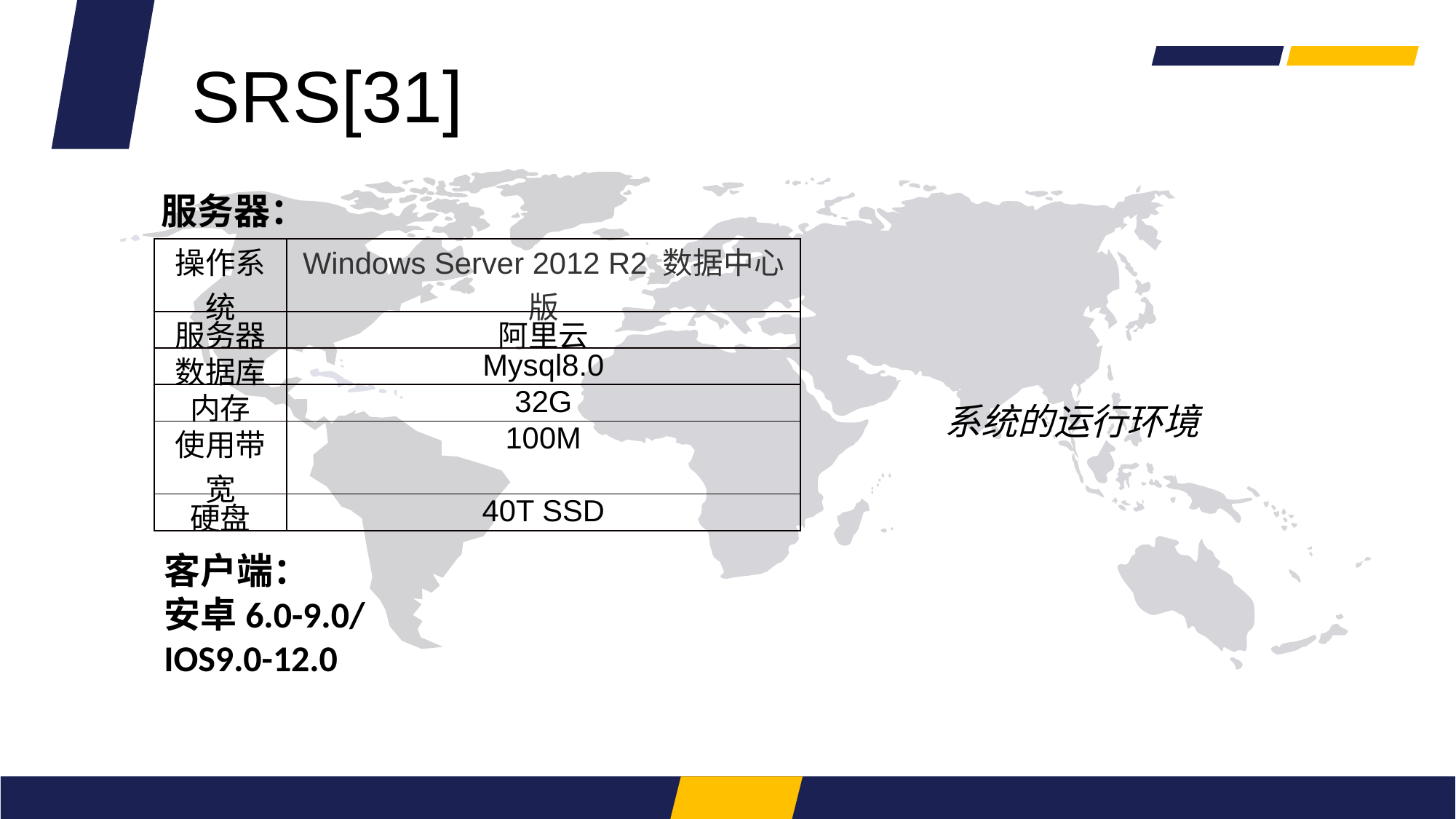

SRS[31]

服务器：

| 操作系统 | Windows Server 2012 R2 数据中心版 |
| --- | --- |
| 服务器 | 阿里云 |
| 数据库 | Mysql8.0 |
| 内存 | 32G |
| 使用带宽 | 100M |
| 硬盘 | 40T SSD |
系统的运行环境
客户端：
安卓6.0-9.0/
IOS9.0-12.0